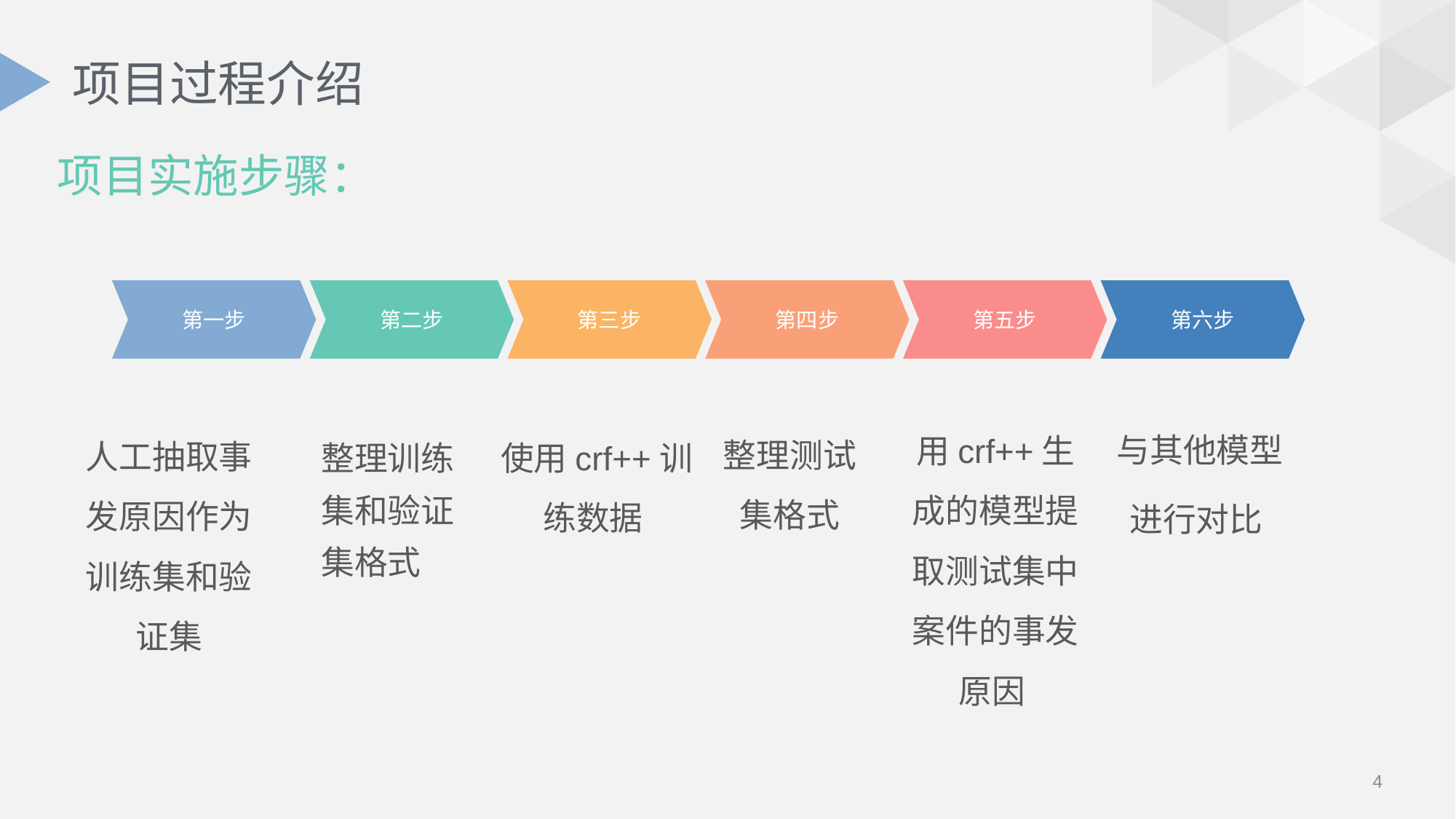

# 项目过程介绍
项目实施步骤：
第一步
第二步
第三步
第四步
第五步
第六步
与其他模型
进行对比
用crf++生成的模型提取测试集中案件的事发原因
整理测试集格式
人工抽取事发原因作为训练集和验证集
使用crf++训练数据
整理训练集和验证集格式

4